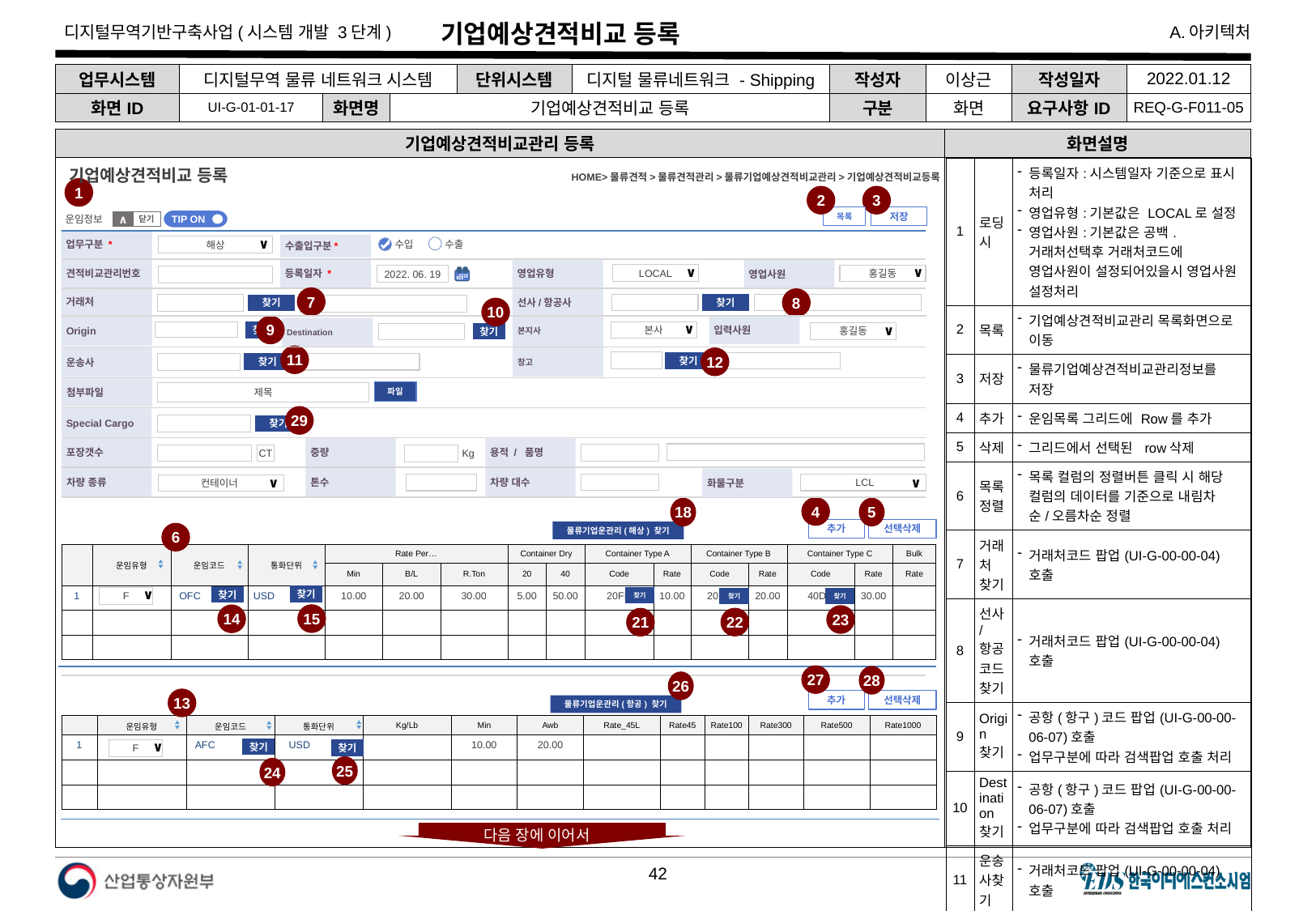

# 기업예상견적비교 등록
| 업무시스템 | 디지털무역 물류 네트워크 시스템 |  |  | 단위시스템 | 디지털 물류네트워크 - Shipping | 작성자 | 이상근 | 작성일자 | 2022.01.12 |
| --- | --- | --- | --- | --- | --- | --- | --- | --- | --- |
| 화면ID | UI-G-01-01-17 | 화면명 | 기업예상견적비교 등록 |  |  | 구분 | 화면 | 요구사항ID | REQ-G-F011-05 |
기업예상견적비교관리 등록

화면설명

| 1 | 로딩시 | 등록일자:시스템일자 기준으로 표시 처리 영업유형:기본값은 LOCAL로 설정 영업사원:기본값은 공백. 거래처선택후 거래처코드에 영업사원이 설정되어있을시 영업사원 설정처리 |
| --- | --- | --- |
| 2 | 목록 | 기업예상견적비교관리 목록화면으로 이동 |
| 3 | 저장 | 물류기업예상견적비교관리정보를 저장 |
| 4 | 추가 | 운임목록 그리드에 Row를 추가 |
| 5 | 삭제 | 그리드에서 선택된 row삭제 |
| 6 | 목록정렬 | 목록 컬럼의 정렬버튼 클릭 시 해당 컬럼의 데이터를 기준으로 내림차순/오름차순 정렬 |
| 7 | 거래처 찾기 | 거래처코드 팝업(UI-G-00-00-04)호출 |
| 8 | 선사/항공코드 찾기 | 거래처코드 팝업(UI-G-00-00-04) 호출 |
| 9 | Origin찾기 | 공항(항구)코드 팝업(UI-G-00-00-06-07)호출 업무구분에 따라 검색팝업 호출 처리 |
| 10 | Destination찾기 | 공항(항구)코드 팝업(UI-G-00-00-06-07)호출 업무구분에 따라 검색팝업 호출 처리 |
| 11 | 운송사찾기 | 거래처코드 팝업(UI-G-00-00-04)호출 |
| 12 | 창고찾기 | 거래처코드 팝업(UI-G-00-00-04)호출 |
HOME>물류견적>물류견적관리>물류기업예상견적비교관리>기업예상견적비교등록
기업예상견적비교 등록
1
2
3
목록
저장
운임정보
TIP ON

닫기
∧
업무구분
업무구분 *
수출입구분*
해상
∨

수출

수입
견적비교관리번호
등록일자 *
영업유형
영업사원
LOCAL
∨
홍길동
∨
2022. 06. 19

거래처
7
선사/항공사
8

찾기

찾기

10
본지사
9
Origin
입력사원
Destination
본사

찾기
홍길동
∨
찾기

∨
11
창고
운송사
12

찾기

찾기
첨부파일
파일
제목
29
Special Cargo

찾기
포장갯수
중량
용적 /  품명

Kg

CT

톤수
차량 종류
차량 대수
화물구분

 LCL
∨
컨테이너
∨
4
5
18
추가
선택삭제
물류기업운관리(해상) 찾기
6
|  | 운임유형 | 운임코드 | 통화단위 | Rate Per… |  |  | Container Dry |  | Container Type A |  | Container Type B |  | Container Type C |  | Bulk |
| --- | --- | --- | --- | --- | --- | --- | --- | --- | --- | --- | --- | --- | --- | --- | --- |
|  |  |  |  | Min | B/L | R.Ton | 20 | 40 | Code | Rate | Code | Rate | Code | Rate | Rate |
| 1 |  | OFC | USD | 10.00 | 20.00 | 30.00 | 5.00 | 50.00 | 20FH | 10.00 | 20RF | 20.00 | 40DR | 30.00 |  |
|  |  |  |  |  |  |  |  |  |  |  |  |  |  |  |  |
|  |  |  |  |  |  |  |  |  |  |  |  |  |  |  |  |

찾기
찾기
찾기
F
∨
찾기
찾기
15
14
23
22
21
27
28
26
13
추가
선택삭제
물류기업운관리(항공) 찾기
|  | 운임유형 | 운임코드 | 통화단위 | Kg/Lb | Min | Awb | Rate\_45L | Rate45 | Rate100 | Rate300 | Rate500 | Rate1000 |
| --- | --- | --- | --- | --- | --- | --- | --- | --- | --- | --- | --- | --- |
| 1 |  | AFC | USD |  | 10.00 | 20.00 |  |  |  |  |  |  |
|  |  |  |  |  |  |  |  |  |  |  |  |  |
|  |  |  |  |  |  |  |  |  |  |  |  |  |

찾기
F
∨
찾기
25
24
다음 장에 이어서